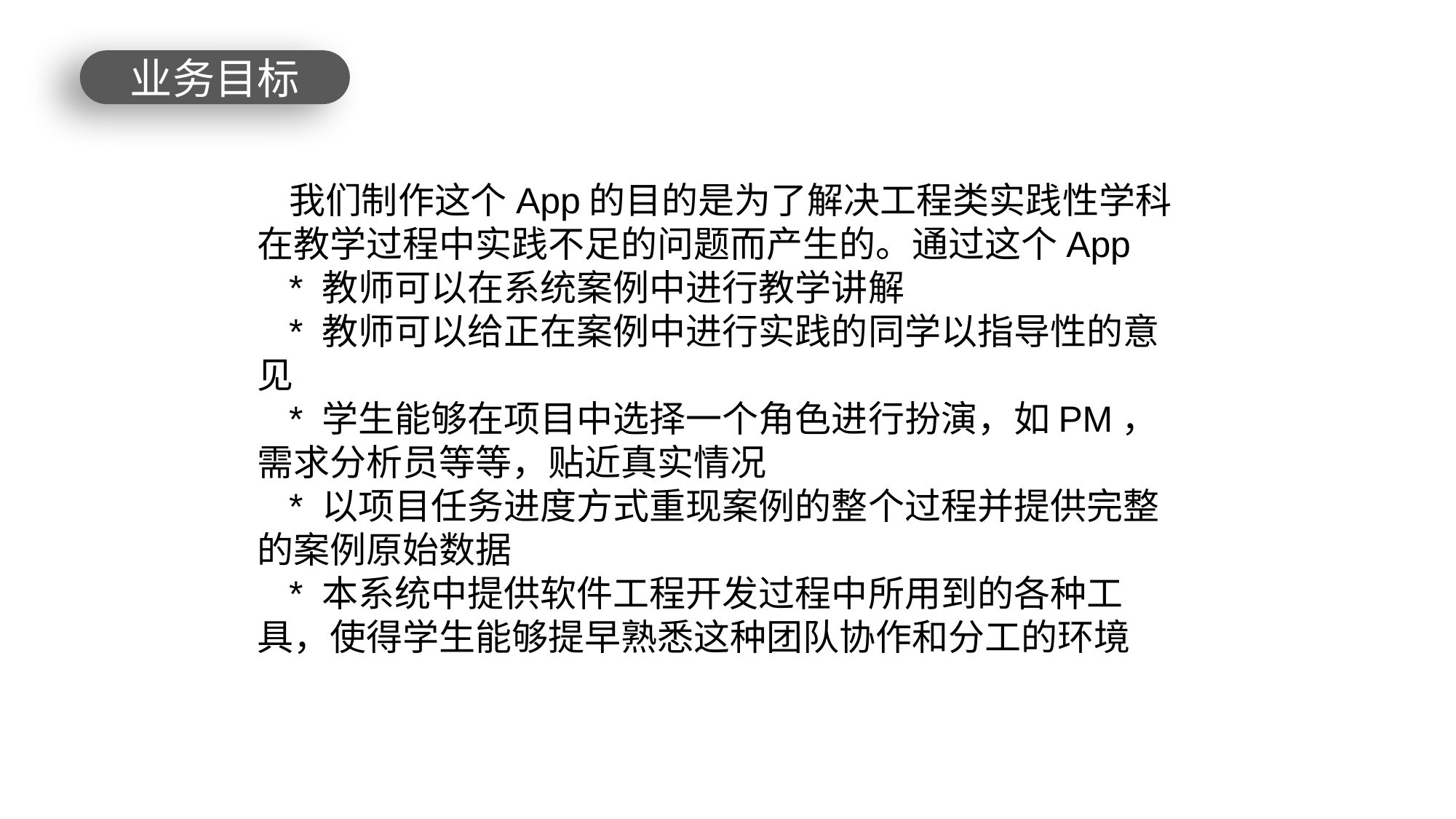

业务目标
我们制作这个App的目的是为了解决工程类实践性学科在教学过程中实践不足的问题而产生的。通过这个App
* 教师可以在系统案例中进行教学讲解
* 教师可以给正在案例中进行实践的同学以指导性的意见
* 学生能够在项目中选择一个角色进行扮演，如PM，需求分析员等等，贴近真实情况
* 以项目任务进度方式重现案例的整个过程并提供完整的案例原始数据
* 本系统中提供软件工程开发过程中所用到的各种工具，使得学生能够提早熟悉这种团队协作和分工的环境